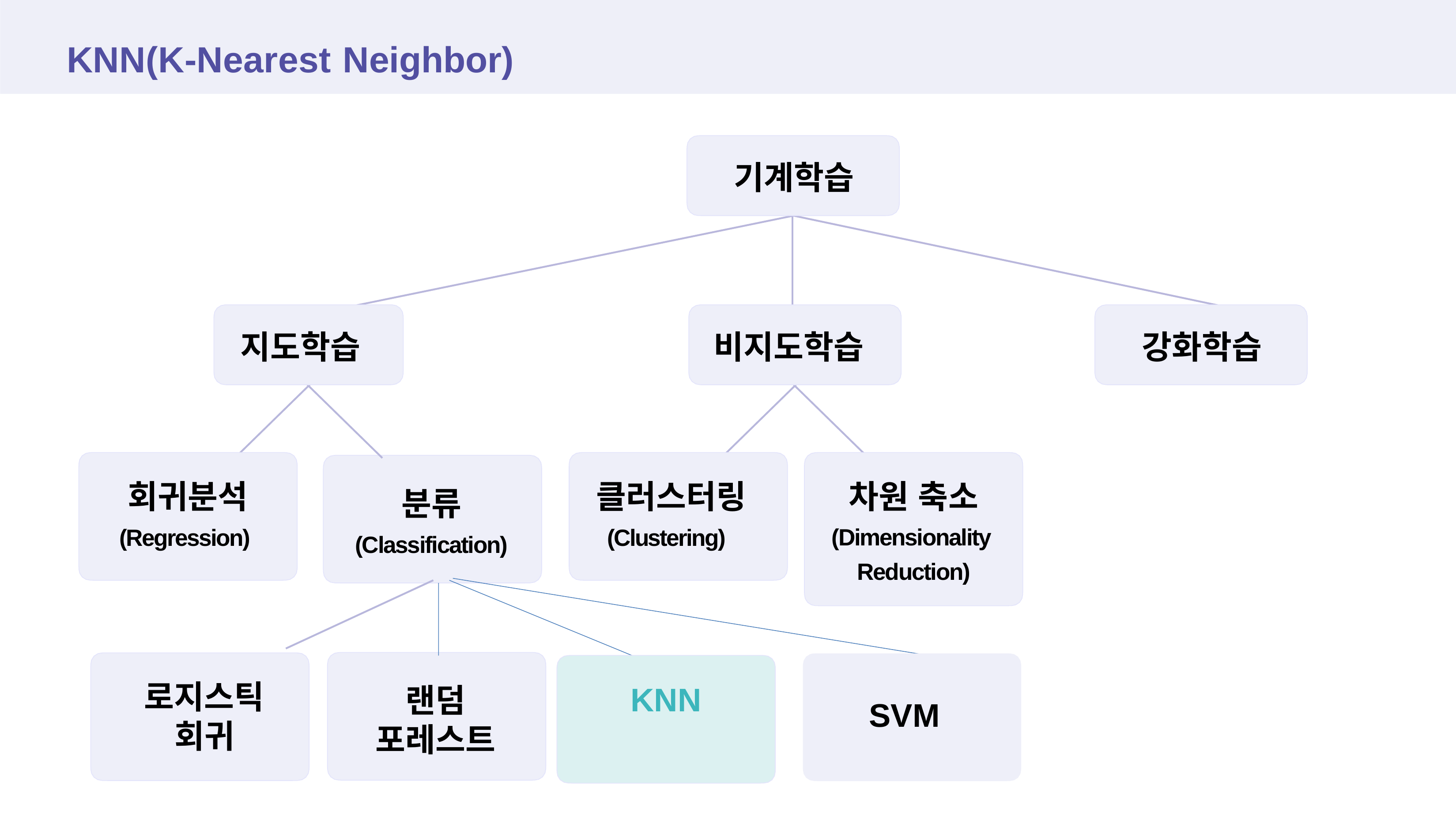

# KNN(K-Nearest Neighbor)

기계학습

지도학습
비지도학습
강화학습

회귀분석
(Regression)
클러스터링
(Clustering)
차원 축소
(Dimensionality  Reduction)
분류
(Classification)

로지스틱 회귀
KNN
랜덤 포레스트
SVM